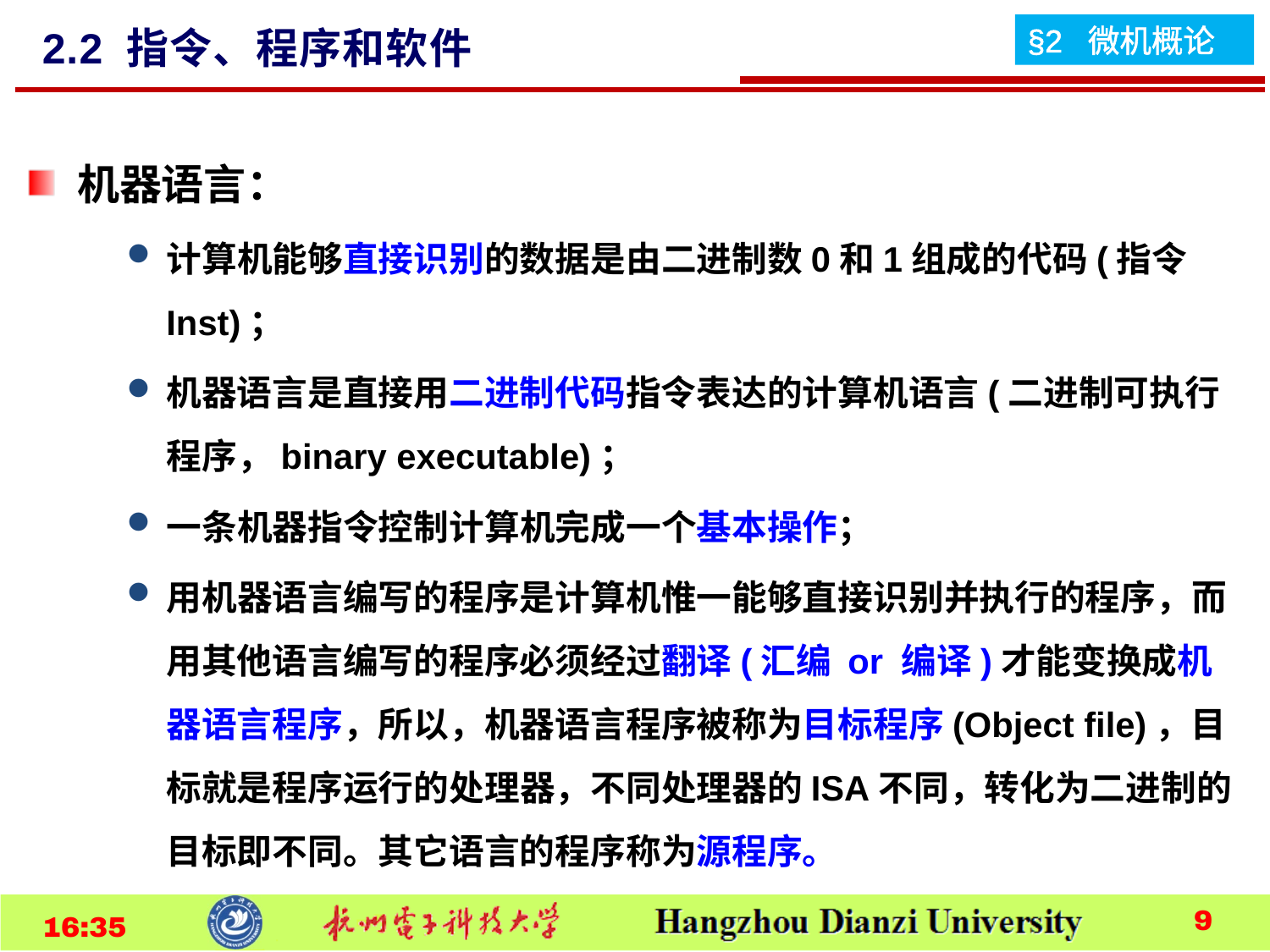

2.2 指令、程序和软件
机器语言：
计算机能够直接识别的数据是由二进制数0和1组成的代码(指令Inst)；
机器语言是直接用二进制代码指令表达的计算机语言(二进制可执行程序，binary executable)；
一条机器指令控制计算机完成一个基本操作；
用机器语言编写的程序是计算机惟一能够直接识别并执行的程序，而用其他语言编写的程序必须经过翻译(汇编 or 编译)才能变换成机器语言程序，所以，机器语言程序被称为目标程序(Object file)，目标就是程序运行的处理器，不同处理器的ISA不同，转化为二进制的目标即不同。其它语言的程序称为源程序。